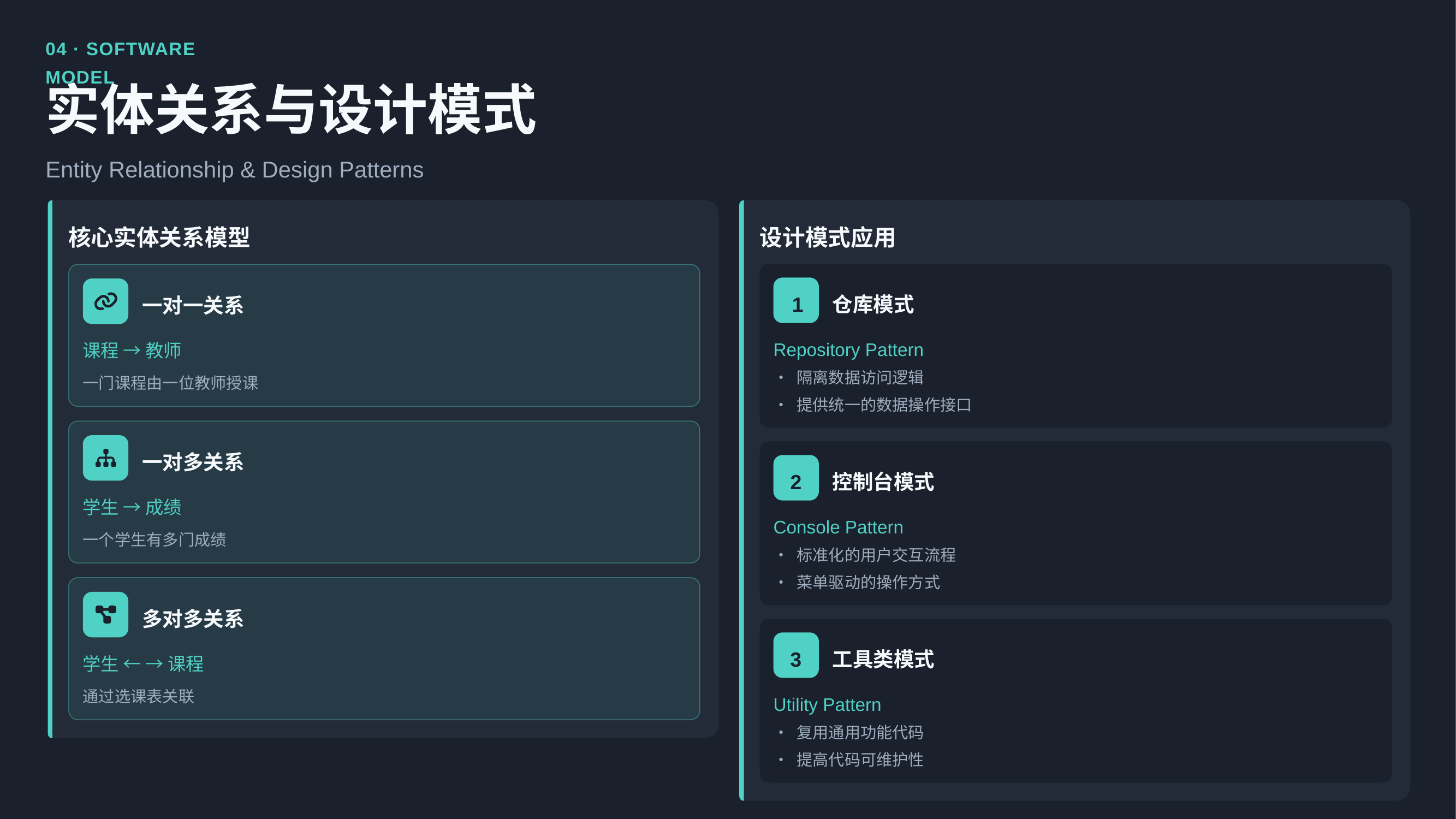

04 · SOFTWARE MODEL
实体关系与设计模式
Entity Relationship & Design Patterns

核心实体关系模型
设计模式应用

1
仓库模式
一对一关系

Repository Pattern
课程 → 教师
• 隔离数据访问逻辑
一门课程由一位教师授课
• 提供统一的数据操作接口

一对多关系

2
控制台模式
学生 → 成绩
Console Pattern
一个学生有多门成绩
• 标准化的用户交互流程
• 菜单驱动的操作方式

多对多关系

3
工具类模式
学生 ← → 课程
通过选课表关联
Utility Pattern
• 复用通用功能代码
• 提高代码可维护性

数据流模型

用户输入
输入验证
业务处理
数据持久化
结果反馈
异常处理